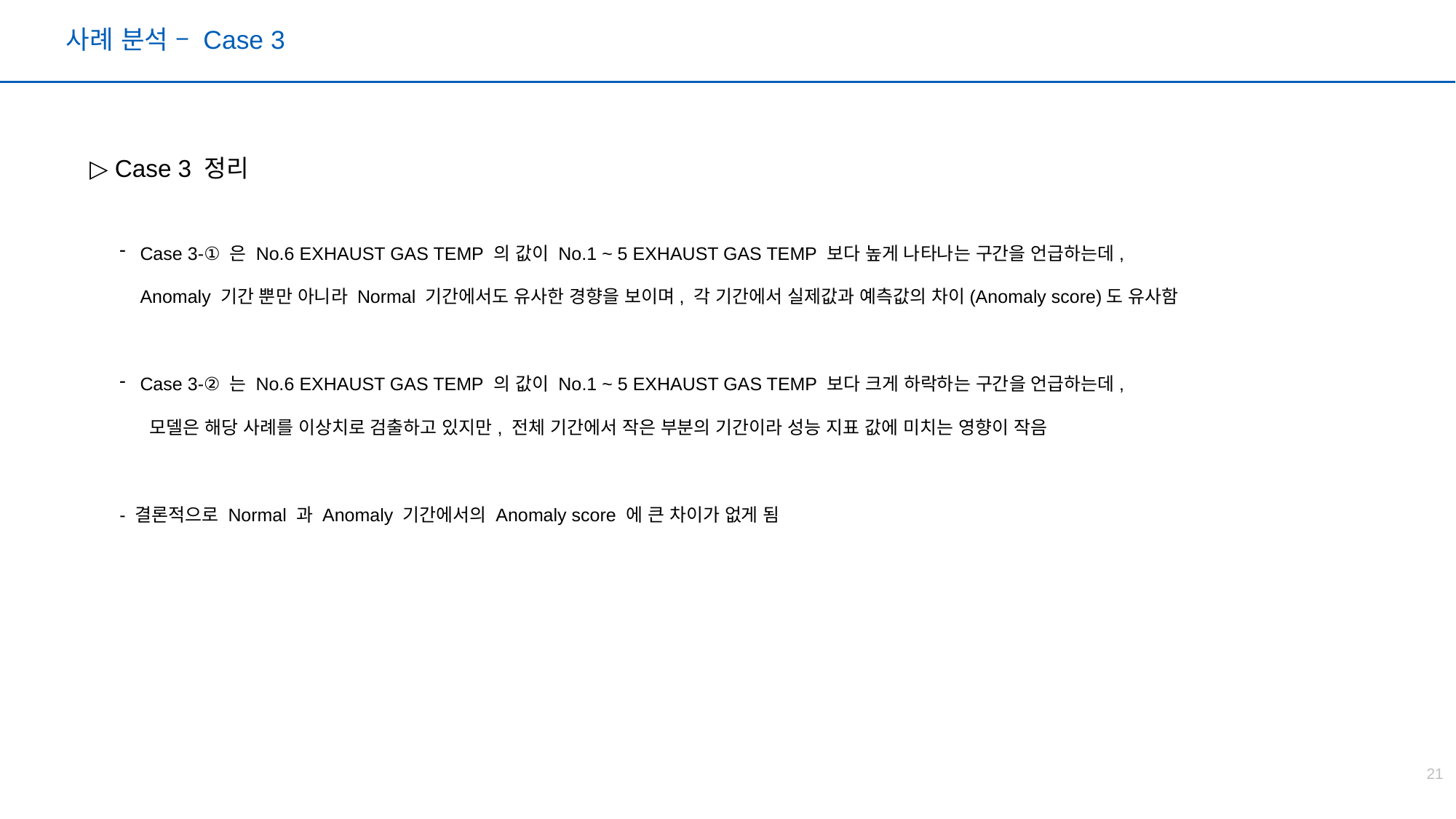

사례 분석 – Case 3
▷ Case 3 정리
Case 3-① 은 No.6 EXHAUST GAS TEMP 의 값이 No.1 ~ 5 EXHAUST GAS TEMP 보다 높게 나타나는 구간을 언급하는데,
Anomaly 기간 뿐만 아니라 Normal 기간에서도 유사한 경향을 보이며, 각 기간에서 실제값과 예측값의 차이(Anomaly score)도 유사함

Case 3-② 는 No.6 EXHAUST GAS TEMP 의 값이 No.1 ~ 5 EXHAUST GAS TEMP 보다 크게 하락하는 구간을 언급하는데,
     모델은 해당 사례를 이상치로 검출하고 있지만, 전체 기간에서 작은 부분의 기간이라 성능 지표 값에 미치는 영향이 작음

- 결론적으로 Normal 과 Anomaly 기간에서의 Anomaly score 에 큰 차이가 없게 됨